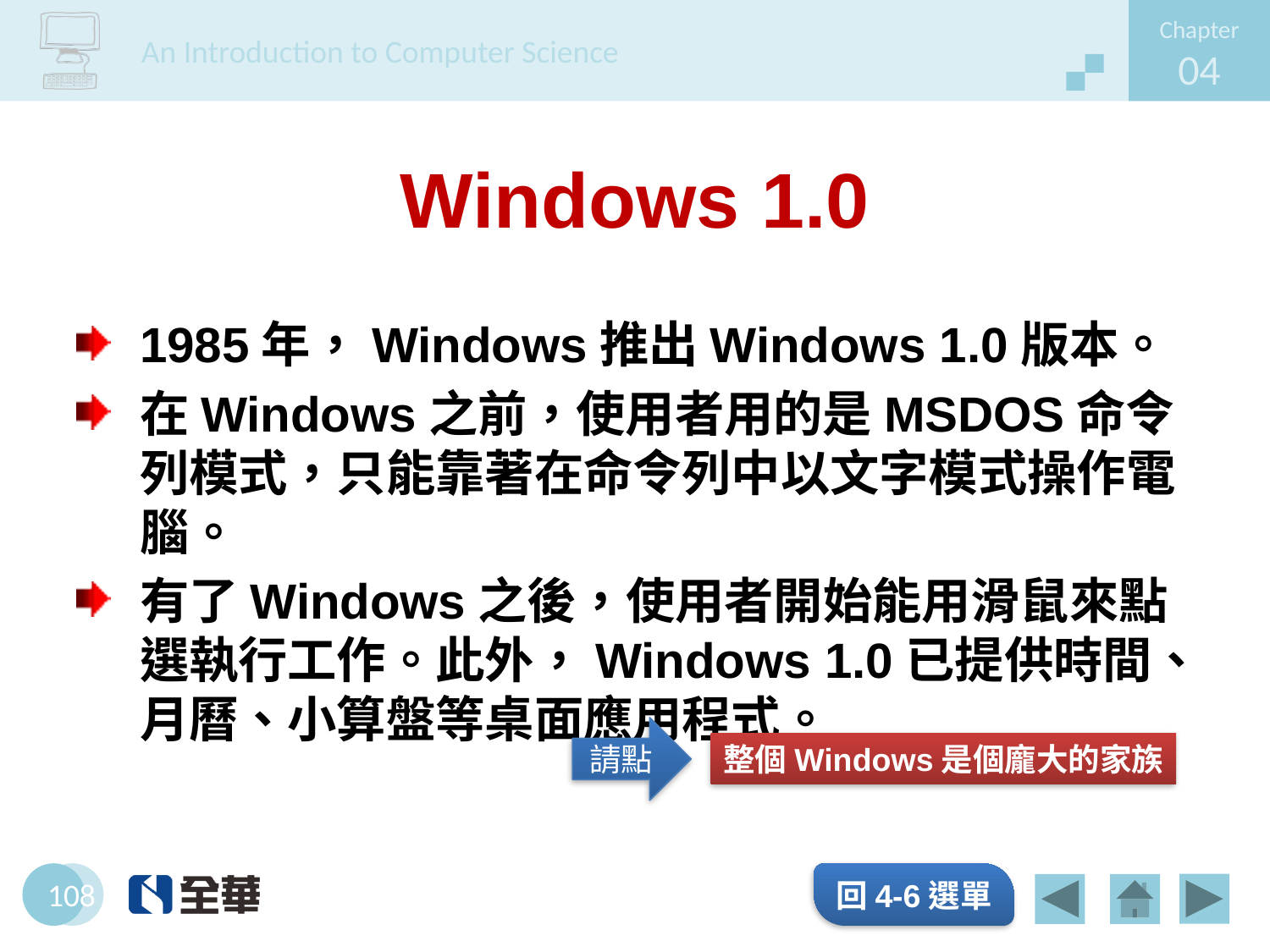

# Windows 1.0
1985年，Windows推出Windows 1.0版本。
在Windows之前，使用者用的是MSDOS命令列模式，只能靠著在命令列中以文字模式操作電腦。
有了Windows之後，使用者開始能用滑鼠來點選執行工作。此外，Windows 1.0已提供時間、月曆、小算盤等桌面應用程式。
請點
整個Windows是個龐大的家族
回4-6選單